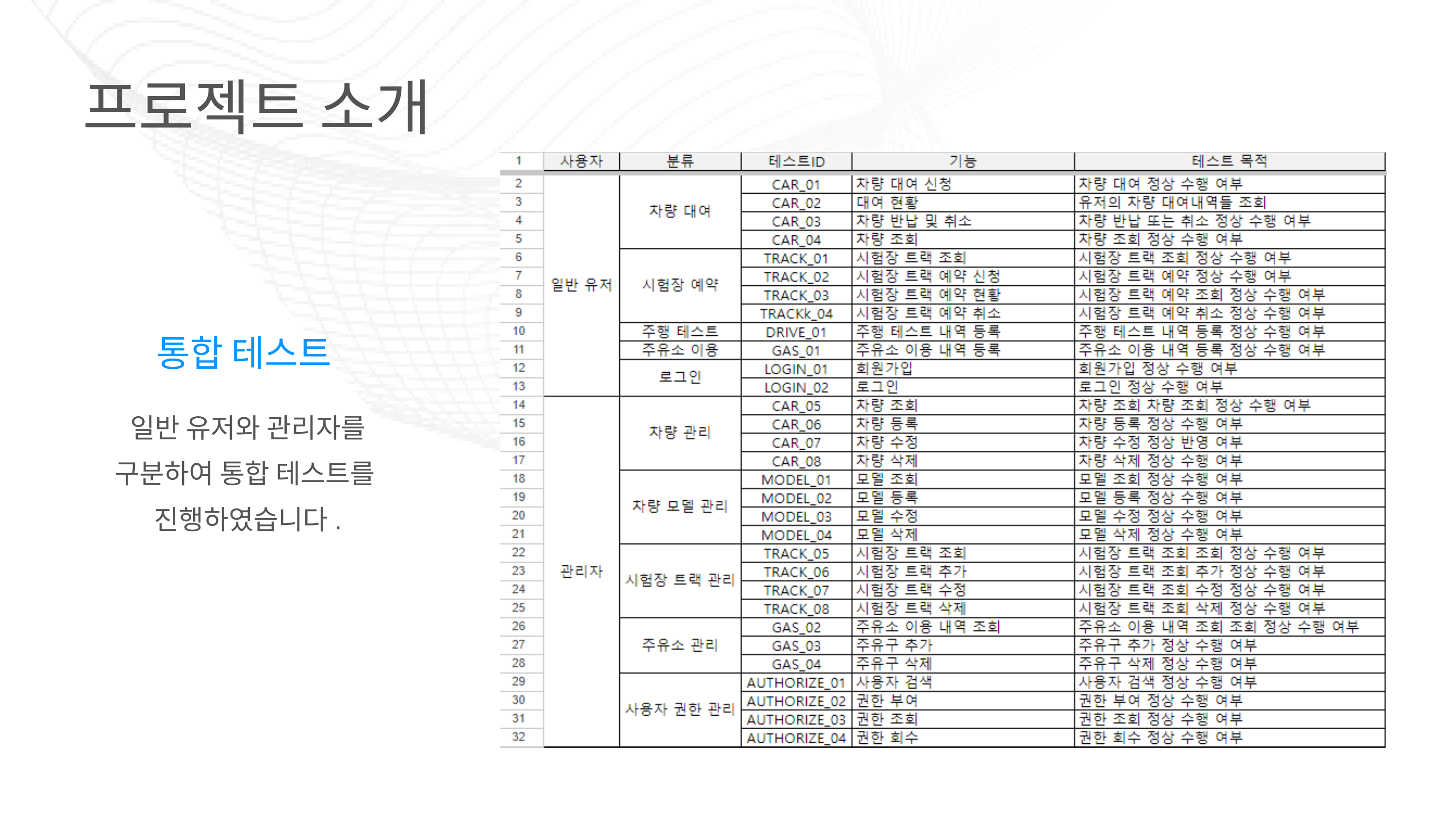

프로젝트 소개

통합 테스트
일반 유저와 관리자를
구분하여 통합 테스트를
진행하였습니다.